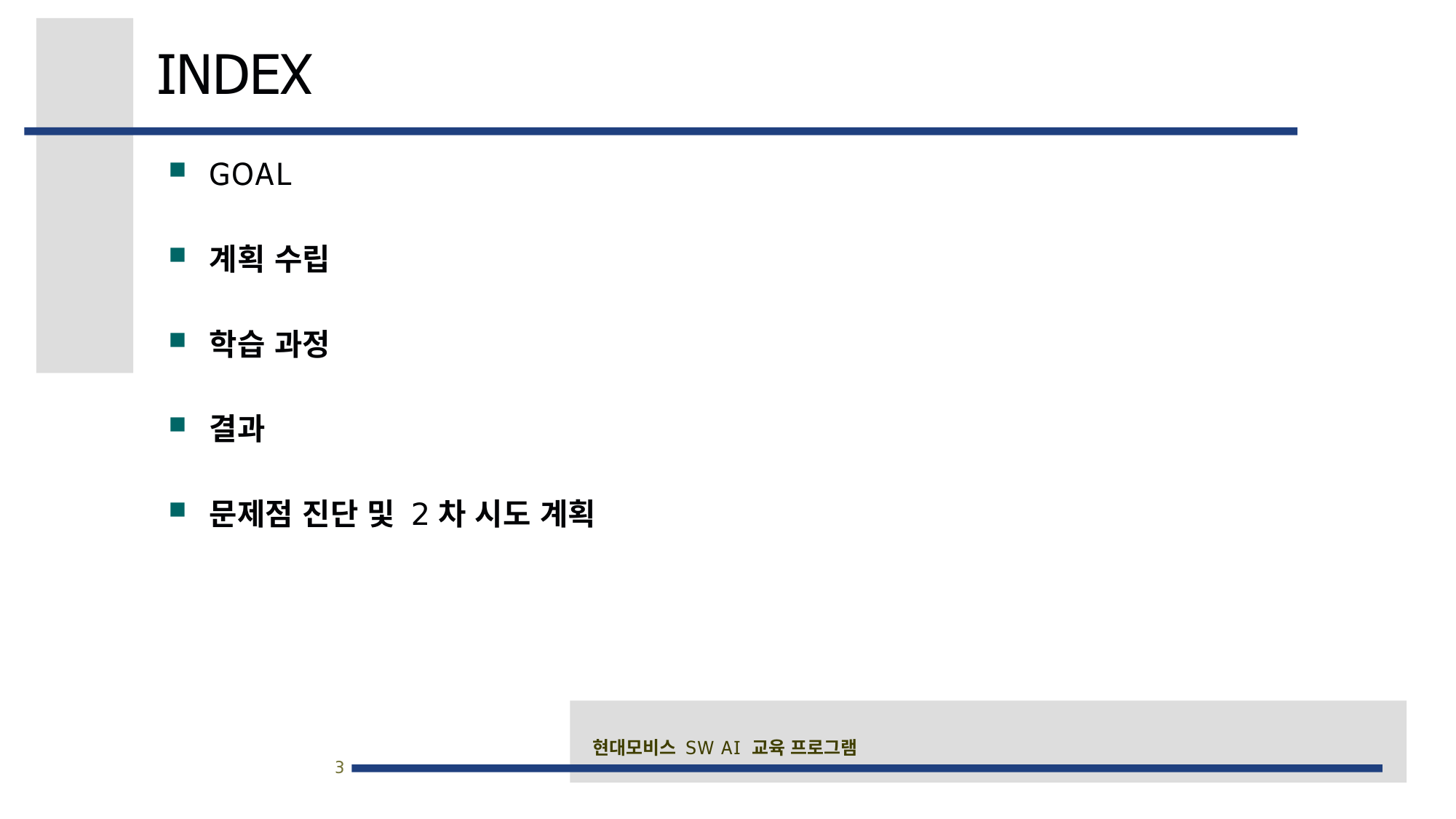

# INDEX
GOAL

계획 수립

학습 과정

결과

문제점 진단 및 2차 시도 계획